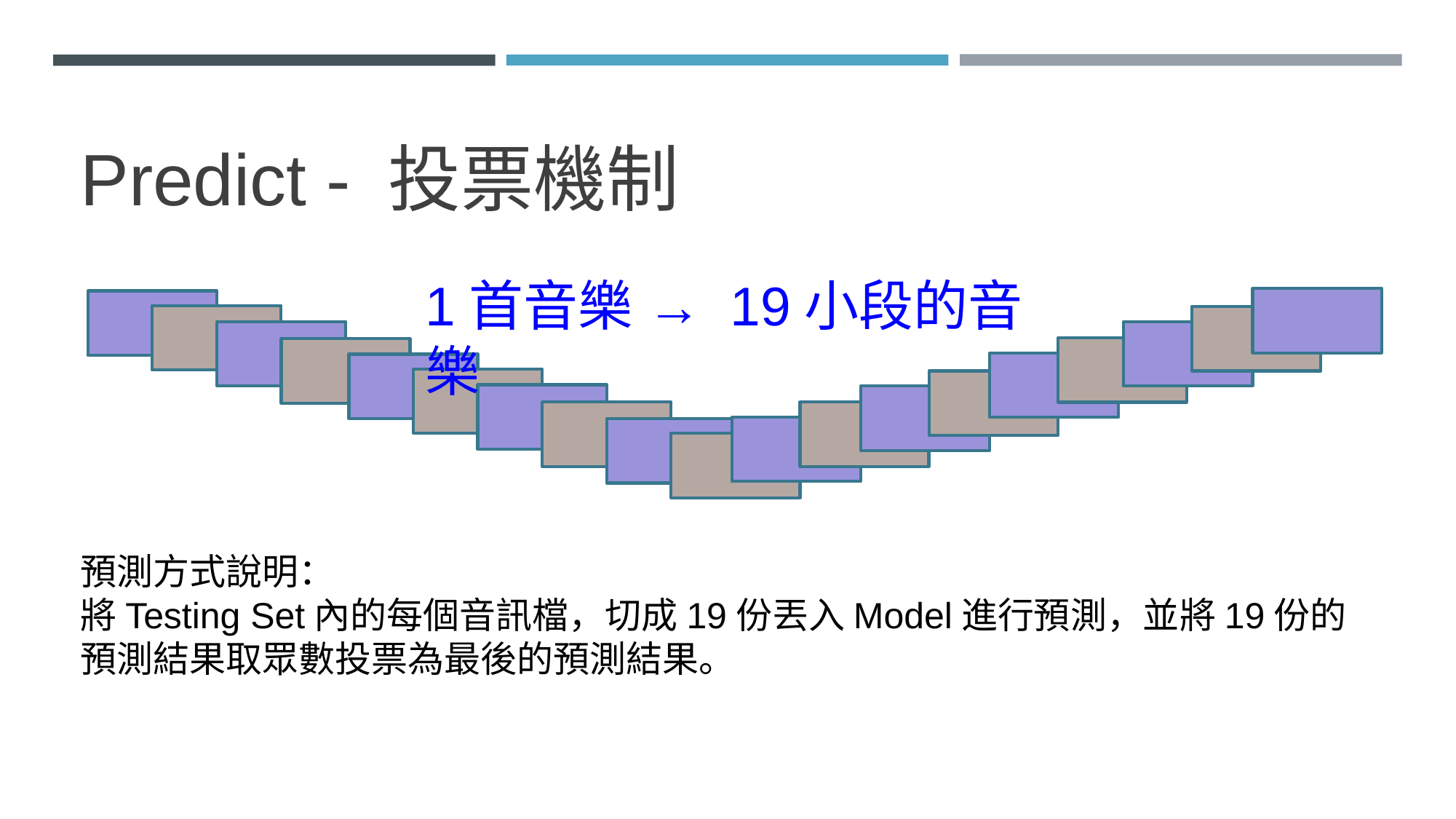

# Predict - 投票機制
1首音樂 → 19小段的音樂

預測方式說明：
將Testing Set內的每個音訊檔，切成19份丟入Model進行預測，並將19份的預測結果取眾數投票為最後的預測結果。